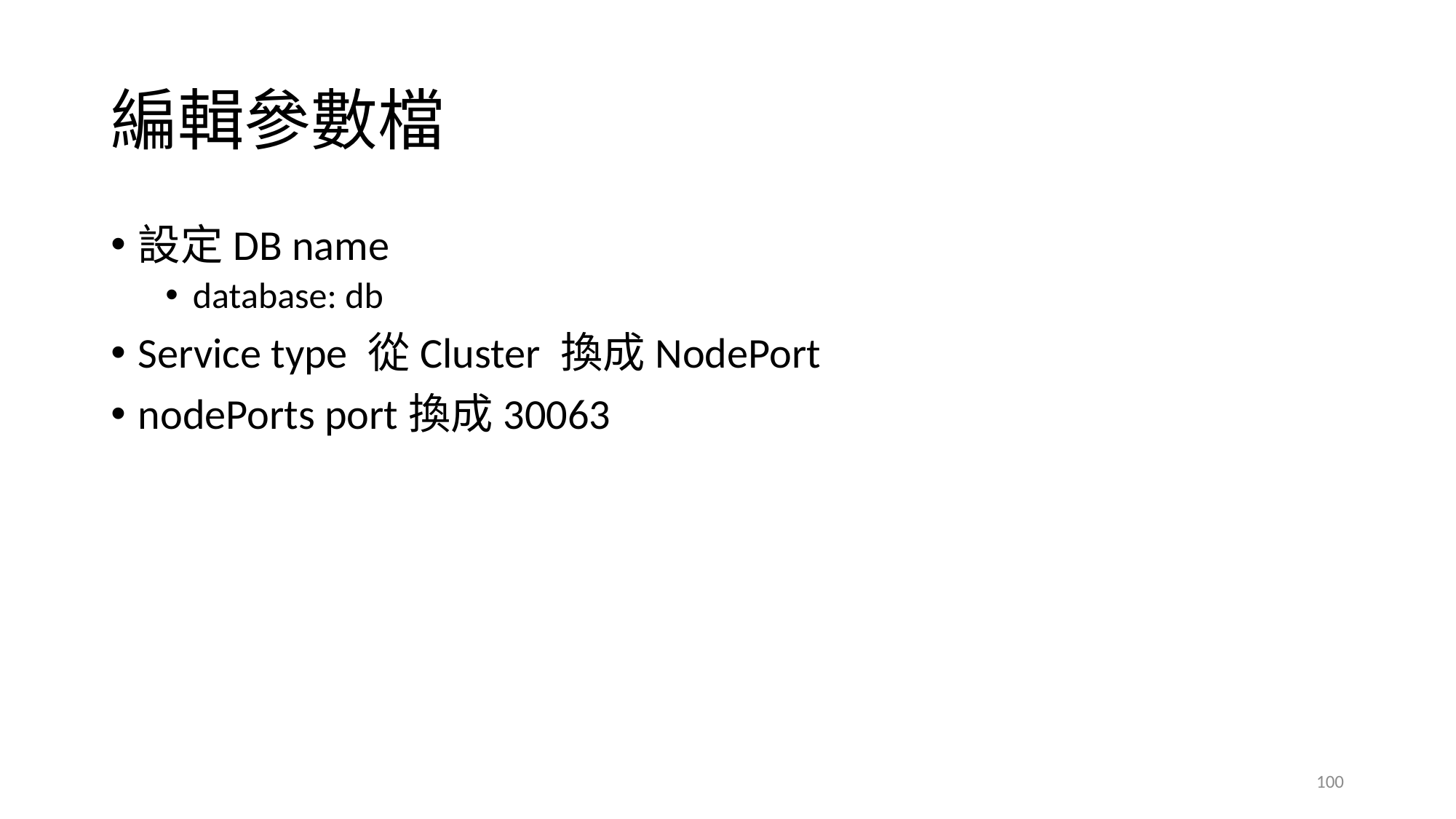

# 編輯參數檔
設定DB name
database: db
Service type 從Cluster 換成NodePort
nodePorts port換成30063

100